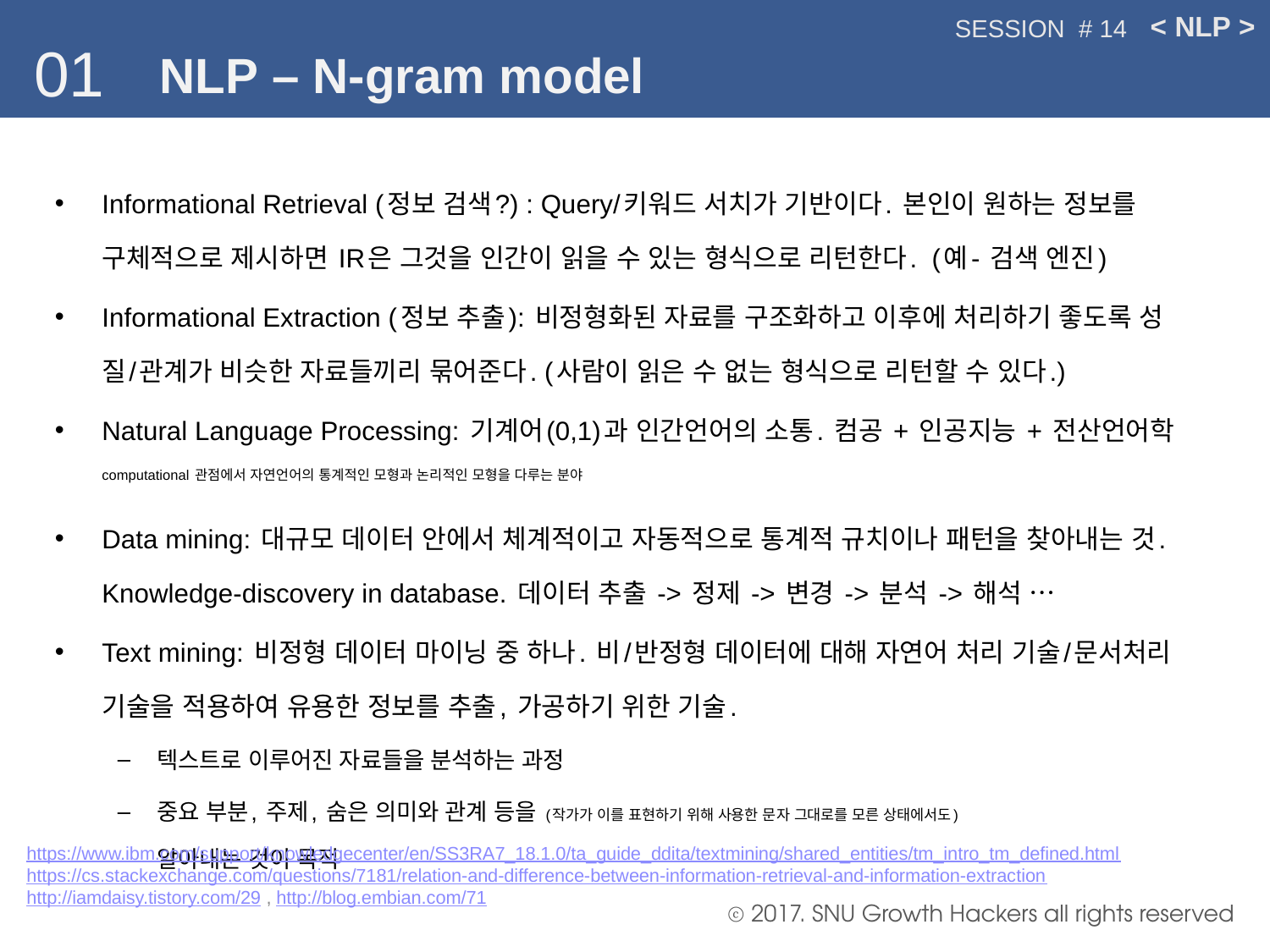

< NLP >
SESSION  # 14
01
NLP – N-gram model
Informational Retrieval (정보 검색?) : Query/키워드 서치가 기반이다. 본인이 원하는 정보를 구체적으로 제시하면 IR은 그것을 인간이 읽을 수 있는 형식으로 리턴한다.  (예- 검색 엔진)
Informational Extraction (정보 추출): 비정형화된 자료를 구조화하고 이후에 처리하기 좋도록 성질/관계가 비슷한 자료들끼리 묶어준다. (사람이 읽은 수 없는 형식으로 리턴할 수 있다.)
Natural Language Processing: 기계어(0,1)과 인간언어의 소통. 컴공 + 인공지능 + 전산언어학computational 관점에서 자연언어의 통계적인 모형과 논리적인 모형을 다루는 분야
Data mining: 대규모 데이터 안에서 체계적이고 자동적으로 통계적 규치이나 패턴을 찾아내는 것. Knowledge-discovery in database. 데이터 추출 -> 정제 -> 변경 -> 분석 -> 해석 …
Text mining: 비정형 데이터 마이닝 중 하나. 비/반정형 데이터에 대해 자연어 처리 기술/문서처리 기술을 적용하여 유용한 정보를 추출, 가공하기 위한 기술.
텍스트로 이루어진 자료들을 분석하는 과정
중요 부분, 주제, 숨은 의미와 관계 등을 (작가가 이를 표현하기 위해 사용한 문자 그대로를 모른 상태에서도)
알아내는 것이 목적

https://www.ibm.com/support/knowledgecenter/en/SS3RA7_18.1.0/ta_guide_ddita/textmining/shared_entities/tm_intro_tm_defined.html
https://cs.stackexchange.com/questions/7181/relation-and-difference-between-information-retrieval-and-information-extraction
http://iamdaisy.tistory.com/29 , http://blog.embian.com/71

ⓒ 2017. SNU Growth Hackers all rights reserved